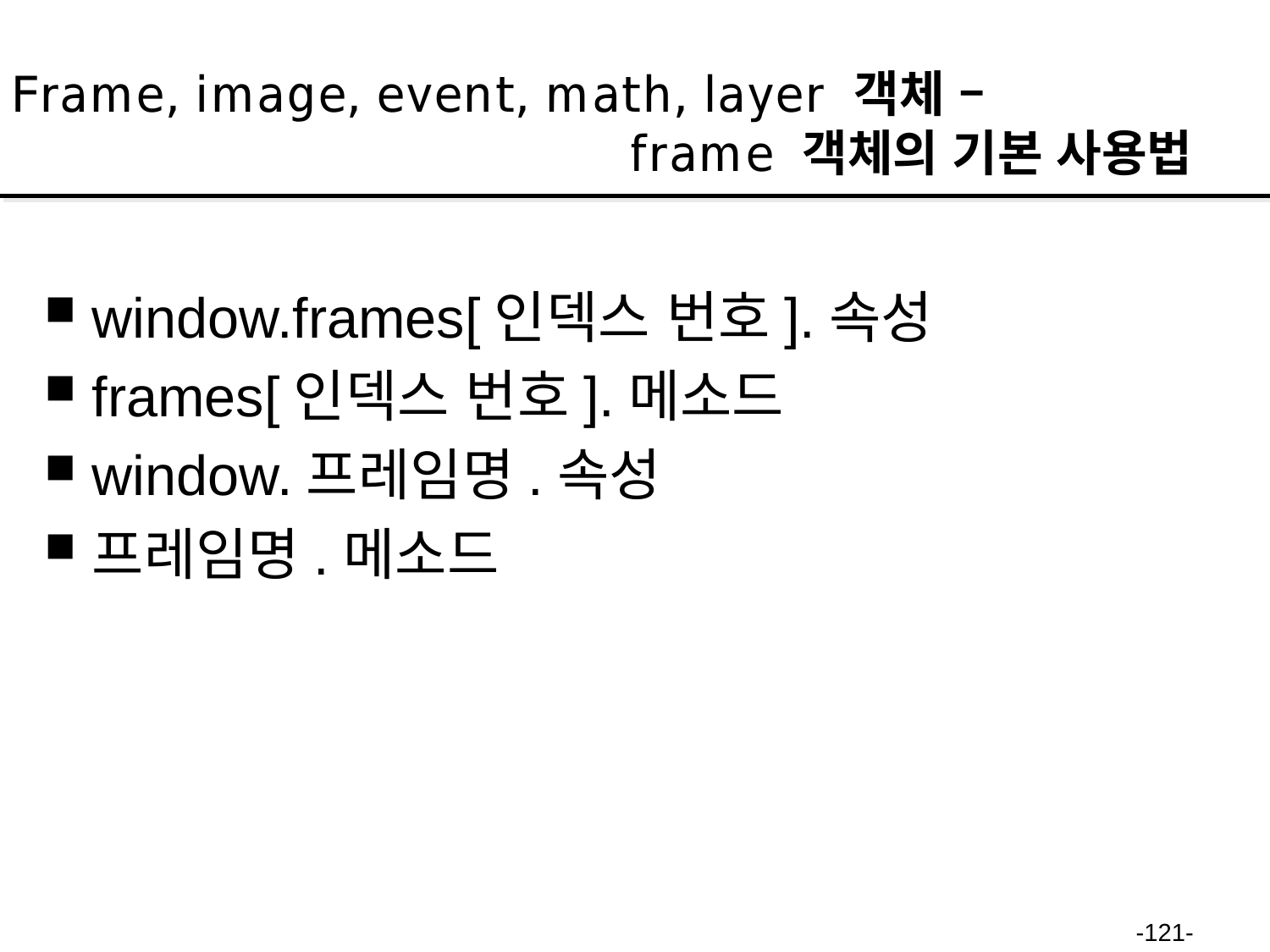

Frame, image, event, math, layer 객체 –
                                           frame 객체의 기본 사용법
window.frames[인덱스 번호].속성
frames[인덱스 번호].메소드
window.프레임명.속성
프레임명.메소드
-121-